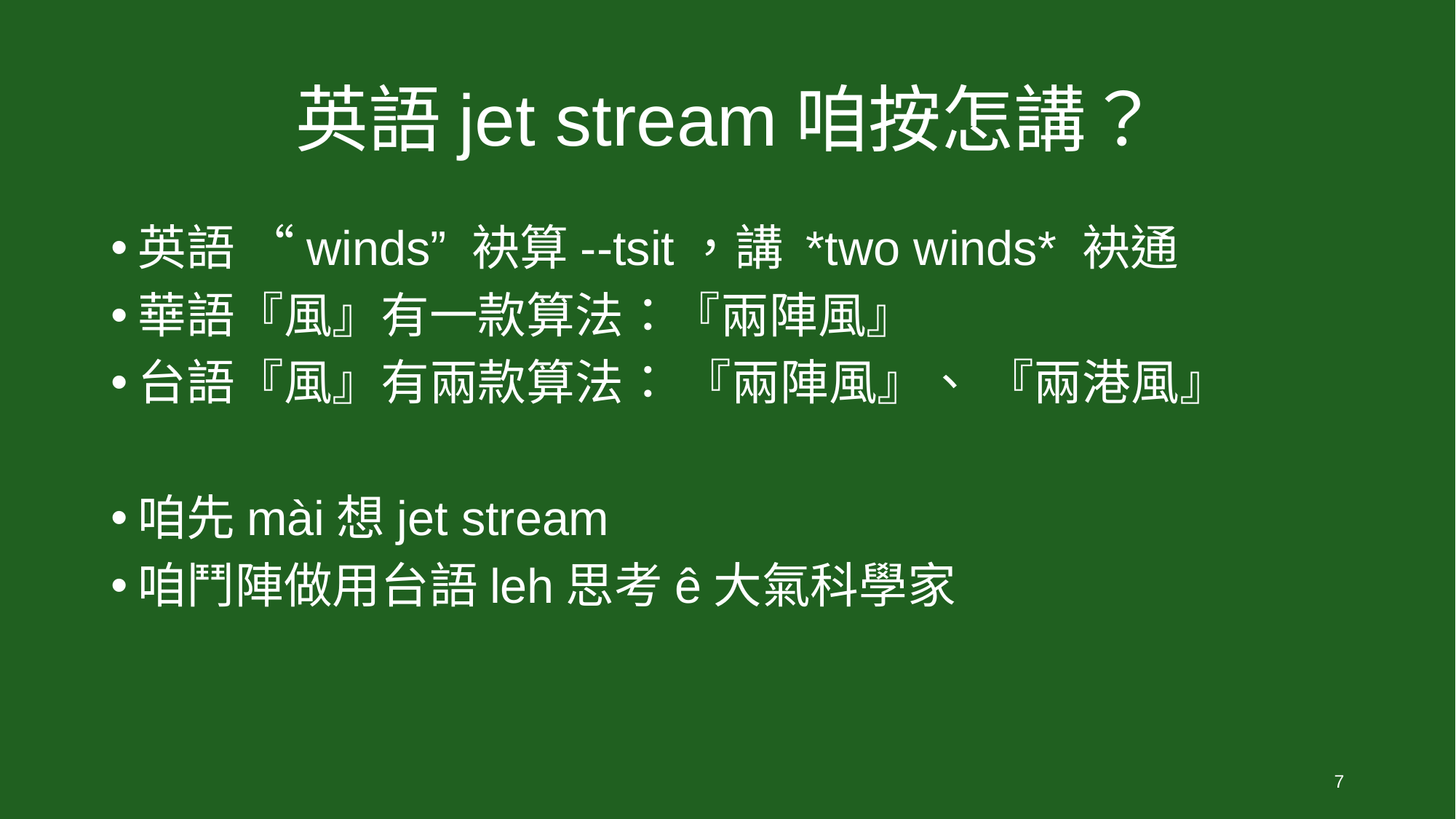

# 英語jet stream咱按怎講？
英語 “winds” 袂算--tsit，講 *two winds* 袂通
華語『風』有一款算法：『兩陣風』
台語『風』有兩款算法： 『兩陣風』、 『兩港風』

咱先mài想jet stream
咱鬥陣做用台語leh思考ê大氣科學家
7